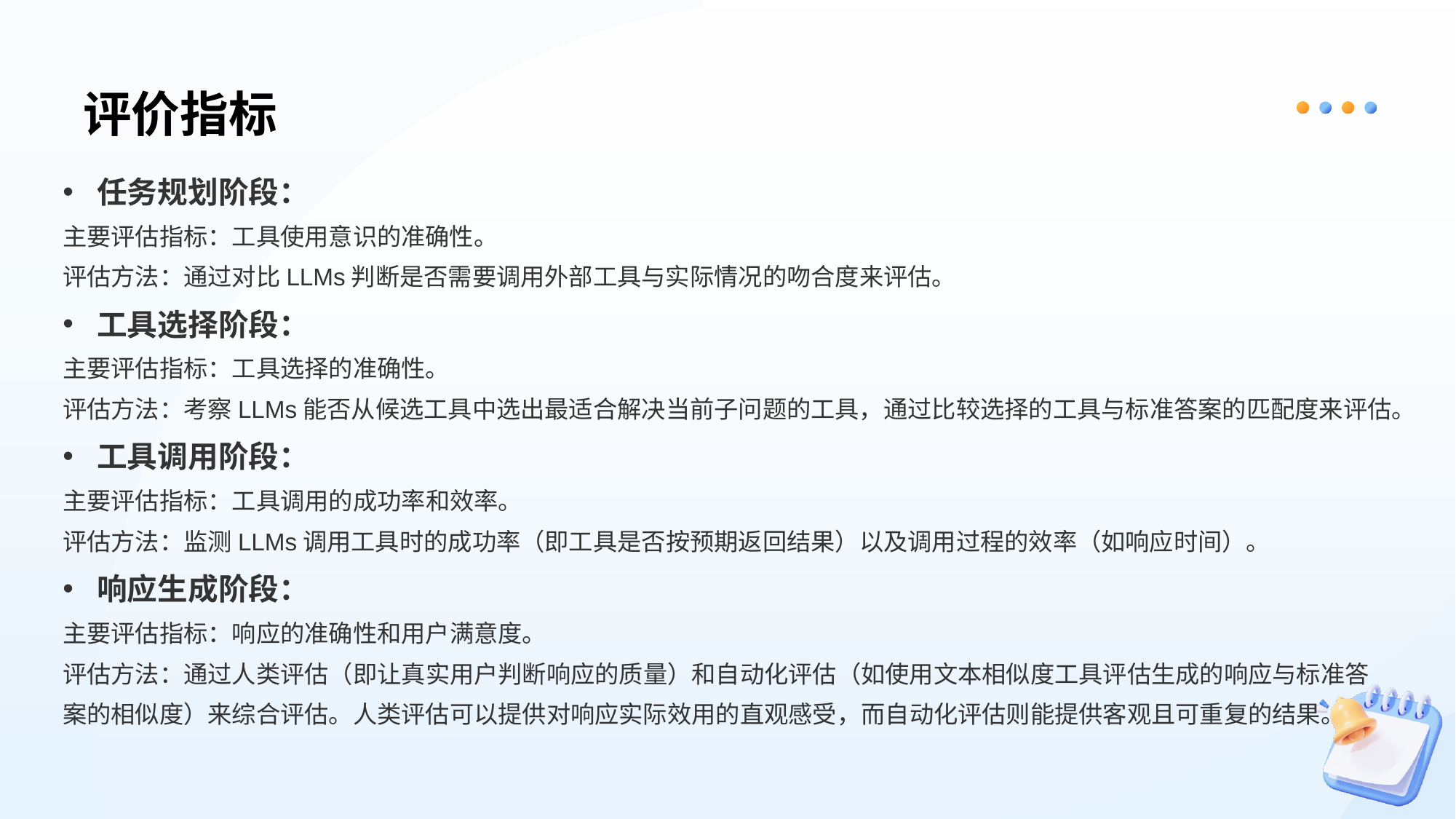

# 评价指标
任务规划阶段：
主要评估指标：工具使用意识的准确性。
评估方法：通过对比LLMs判断是否需要调用外部工具与实际情况的吻合度来评估。
工具选择阶段：
主要评估指标：工具选择的准确性。
评估方法：考察LLMs能否从候选工具中选出最适合解决当前子问题的工具，通过比较选择的工具与标准答案的匹配度来评估。
工具调用阶段：
主要评估指标：工具调用的成功率和效率。
评估方法：监测LLMs调用工具时的成功率（即工具是否按预期返回结果）以及调用过程的效率（如响应时间）。
响应生成阶段：
主要评估指标：响应的准确性和用户满意度。
评估方法：通过人类评估（即让真实用户判断响应的质量）和自动化评估（如使用文本相似度工具评估生成的响应与标准答案的相似度）来综合评估。人类评估可以提供对响应实际效用的直观感受，而自动化评估则能提供客观且可重复的结果。